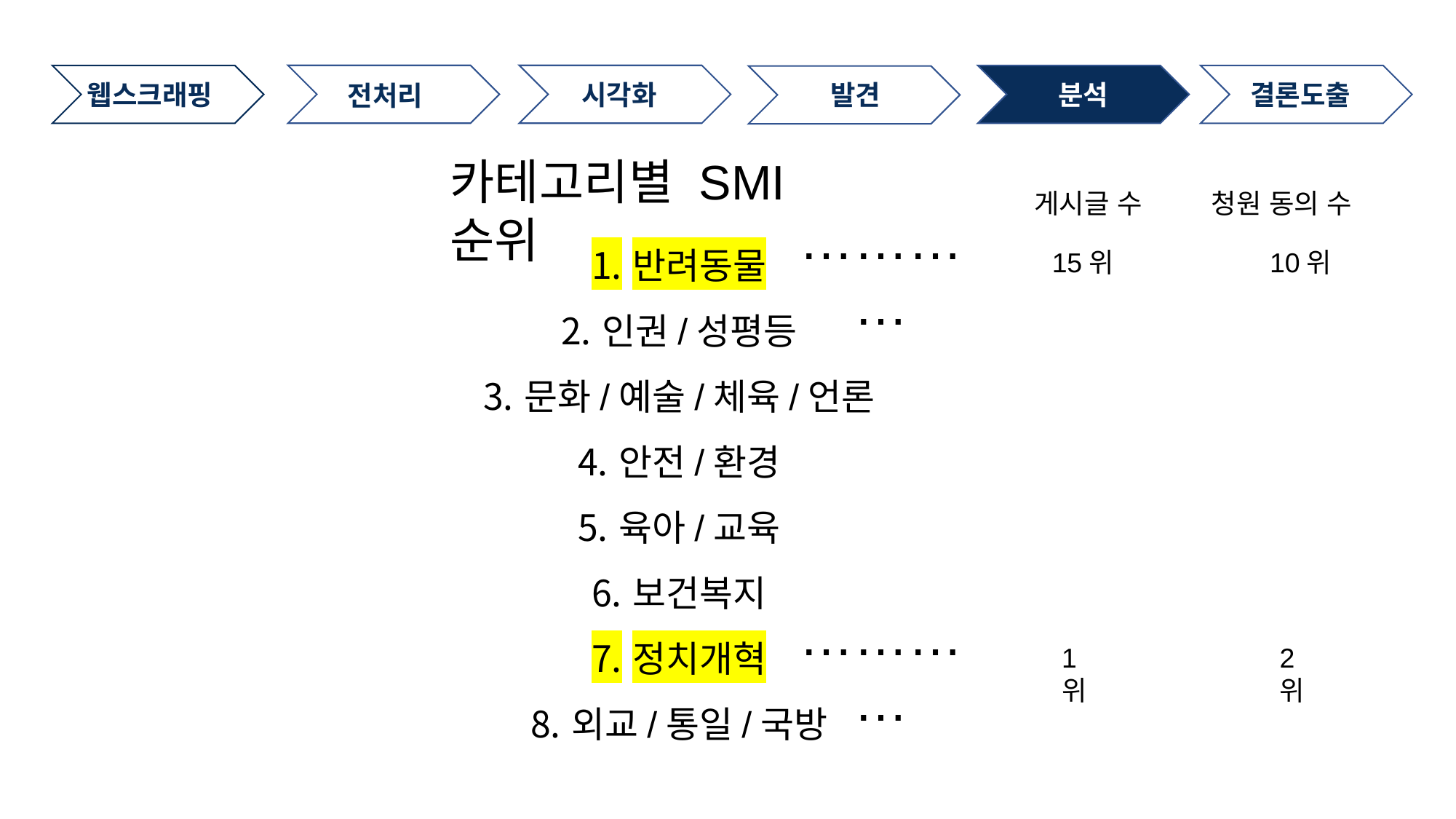

시각화
웹스크래핑
분석
결론도출
발견
전처리
카테고리별 SMI 순위
게시글 수
청원 동의 수
…………
반려동물
인권/성평등
문화/예술/체육/언론
안전/환경
육아/교육
보건복지
정치개혁
외교/통일/국방
15위
10위
…………
1위
2위